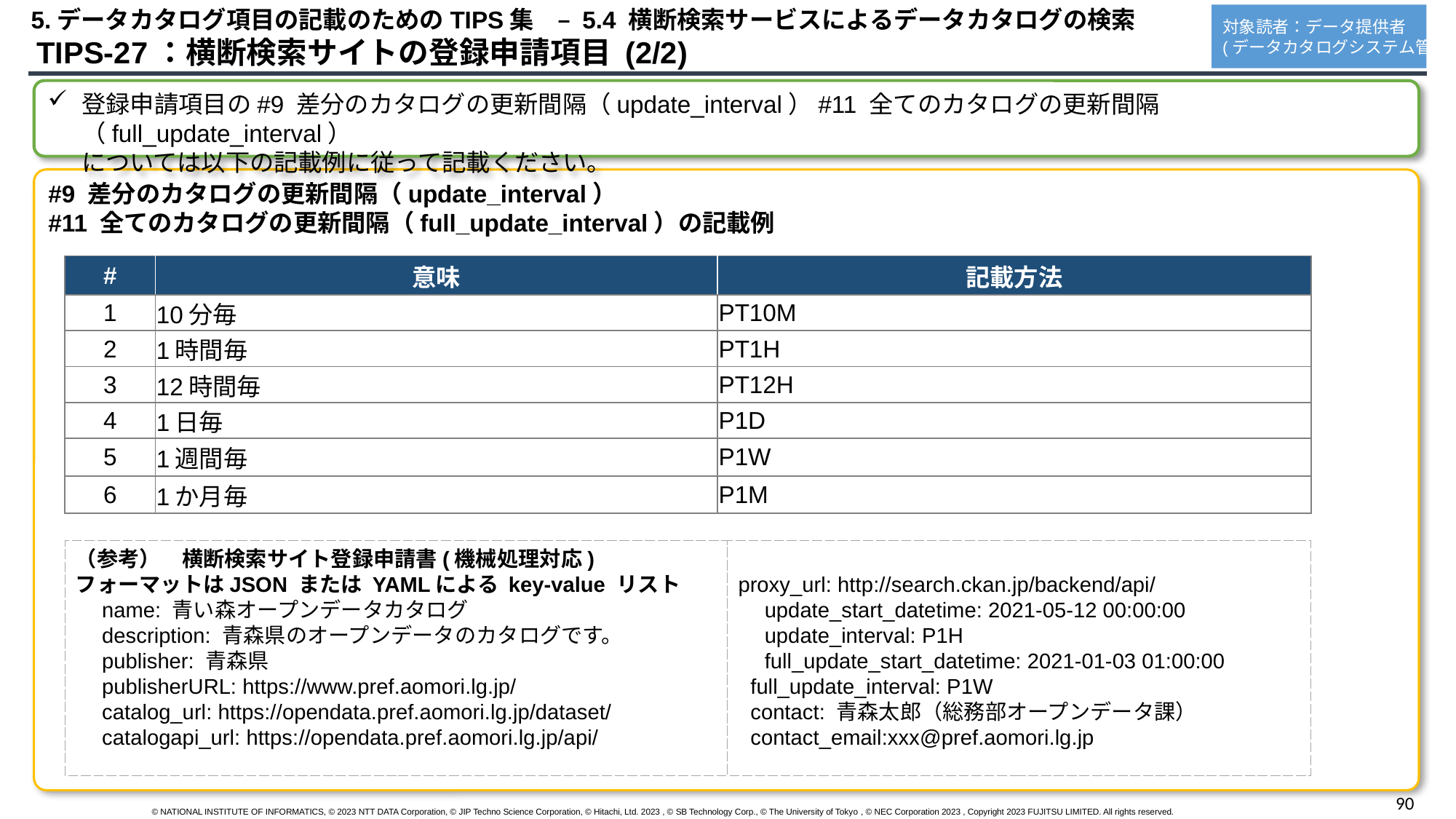

5.データカタログ項目の記載のためのTIPS集　– 5.4 横断検索サービスによるデータカタログの検索
対象読者：データ提供者
(データカタログシステム管理者)
 TIPS-27：横断検索サイトの登録申請項目 (2/2)
登録申請項目の#9 差分のカタログの更新間隔（update_interval）#11 全てのカタログの更新間隔（full_update_interval）
については以下の記載例に従って記載ください。
#9 差分のカタログの更新間隔（update_interval）
#11 全てのカタログの更新間隔（full_update_interval）の記載例
| # | 意味 | 記載方法 |
| --- | --- | --- |
| 1 | 10分毎 | PT10M |
| 2 | 1時間毎 | PT1H |
| 3 | 12時間毎 | PT12H |
| 4 | 1日毎 | P1D |
| 5 | 1週間毎 | P1W |
| 6 | 1か月毎 | P1M |
（参考）　横断検索サイト登録申請書(機械処理対応)
フォーマットはJSON または YAMLによる key-value リスト
　name: 青い森オープンデータカタログ
　description: 青森県のオープンデータのカタログです。
　publisher: 青森県
　publisherURL: https://www.pref.aomori.lg.jp/
　catalog_url: https://opendata.pref.aomori.lg.jp/dataset/
　catalogapi_url: https://opendata.pref.aomori.lg.jp/api/

proxy_url: http://search.ckan.jp/backend/api/
　update_start_datetime: 2021-05-12 00:00:00
　update_interval: P1H
　full_update_start_datetime: 2021-01-03 01:00:00
  full_update_interval: P1W
  contact: 青森太郎（総務部オープンデータ課）
  contact_email:xxx@pref.aomori.lg.jp